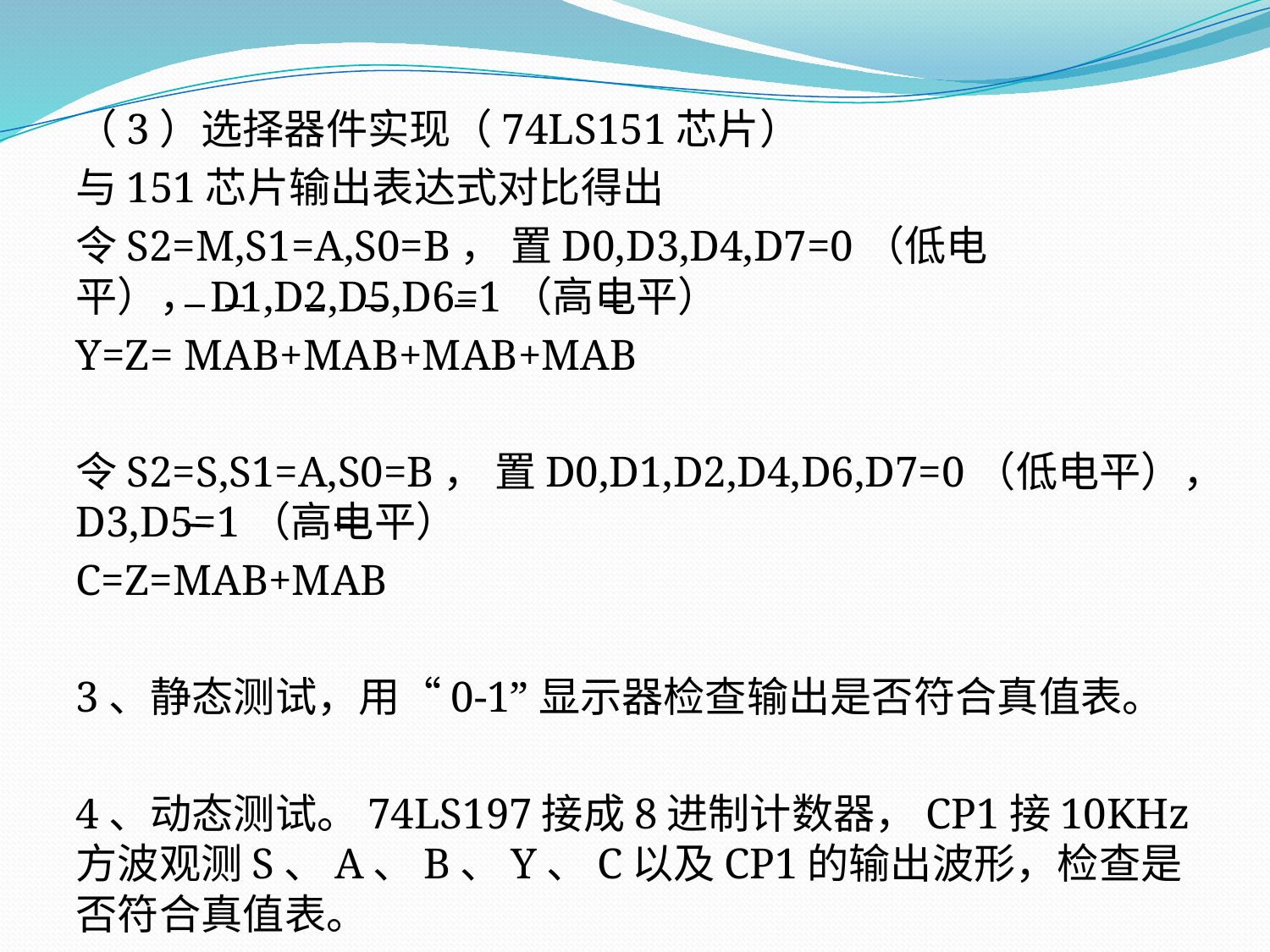

# （3）选择器件实现（74LS151芯片）
与151芯片输出表达式对比得出
令S2=M,S1=A,S0=B， 置D0,D3,D4,D7=0（低电平），D1,D2,D5,D6=1（高电平）
Y=Z= MAB+MAB+MAB+MAB

令S2=S,S1=A,S0=B， 置D0,D1,D2,D4,D6,D7=0（低电平），D3,D5=1（高电平）
C=Z=MAB+MAB

3、静态测试，用“0-1”显示器检查输出是否符合真值表。

4、动态测试。74LS197接成8进制计数器，CP1接10KHz方波观测S、A、B、Y、C以及CP1的输出波形，检查是否符合真值表。